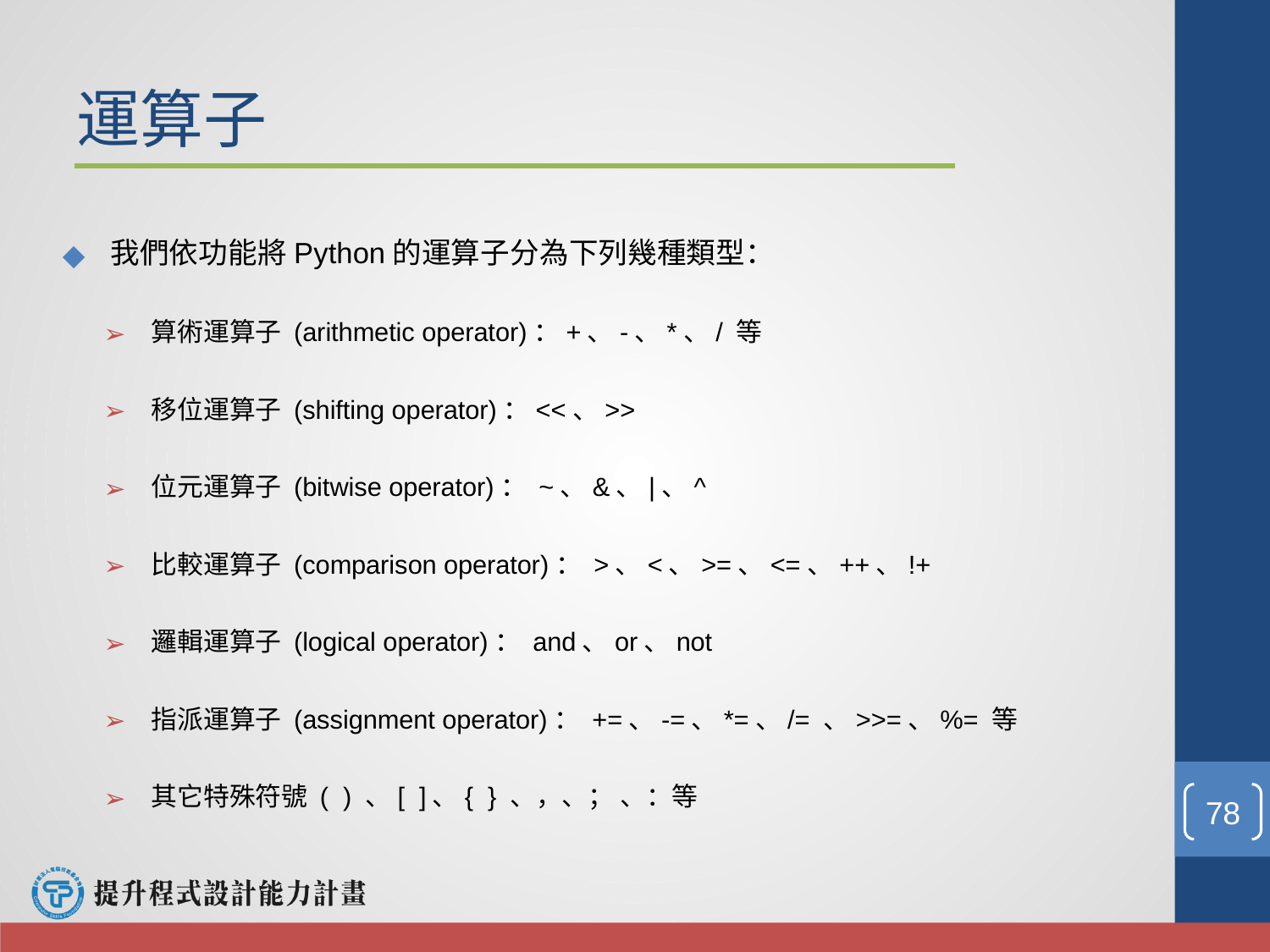

# 運算子
我們依功能將Python的運算子分為下列幾種類型：
算術運算子 (arithmetic operator)：+、-、*、/ 等
移位運算子 (shifting operator)：<<、>>
位元運算子 (bitwise operator)： ~、&、|、^
比較運算子 (comparison operator)： >、<、>=、<=、++、!+
邏輯運算子 (logical operator)： and、or、not
指派運算子 (assignment operator)： +=、-=、*=、/= 、>>=、%= 等
其它特殊符號 (  ) 、[  ]、{  } 、，、； 、：等

78